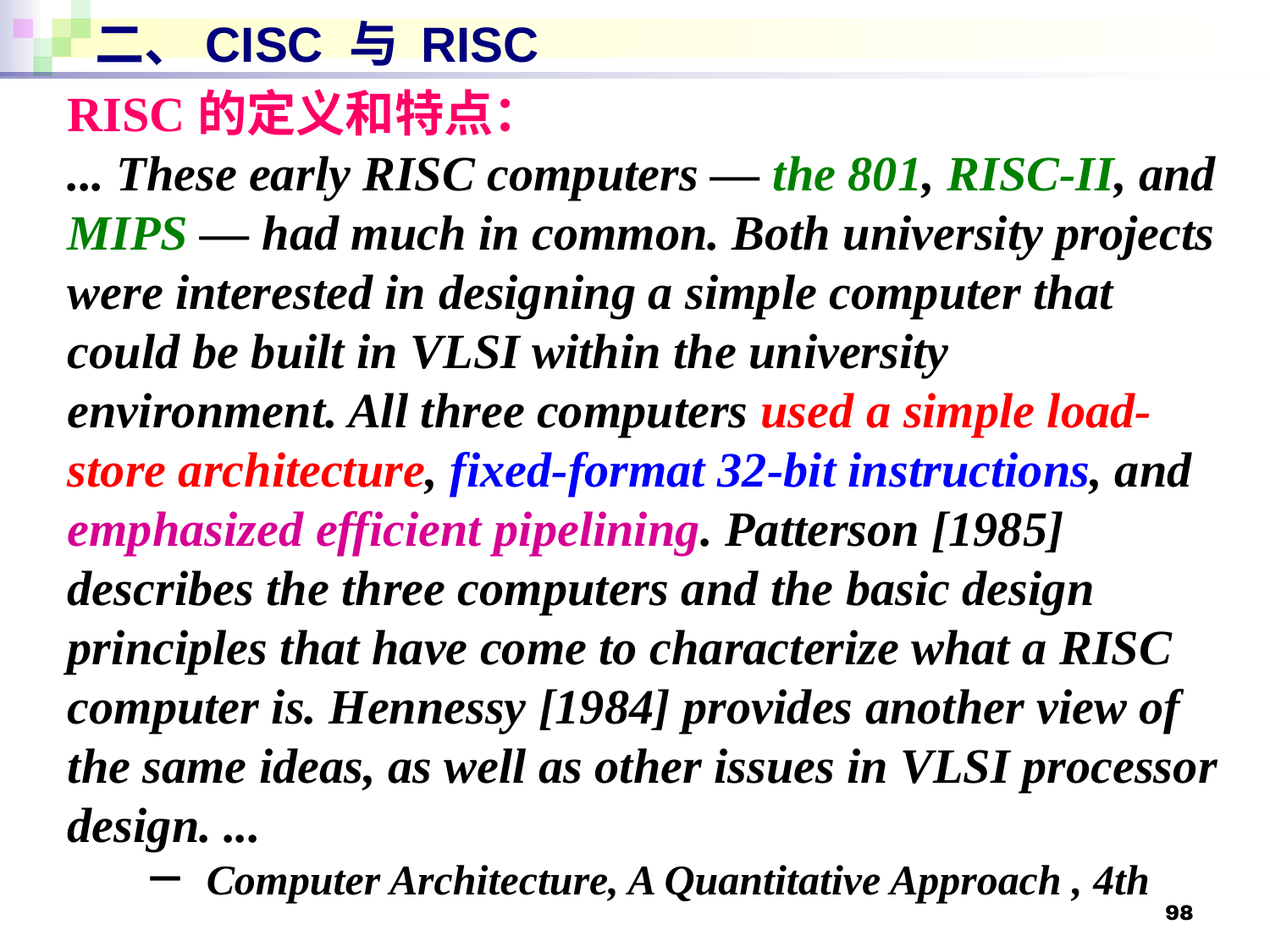

# 二、CISC 与 RISC
RISC的定义和特点：
... These early RISC computers — the 801, RISC-II, and MIPS — had much in common. Both university projects were interested in designing a simple computer that could be built in VLSI within the university environment. All three computers used a simple load-store architecture, fixed-format 32-bit instructions, and emphasized efficient pipelining. Patterson [1985] describes the three computers and the basic design principles that have come to characterize what a RISC computer is. Hennessy [1984] provides another view of the same ideas, as well as other issues in VLSI processor design. ...
       － Computer Architecture, A Quantitative Approach , 4th
98